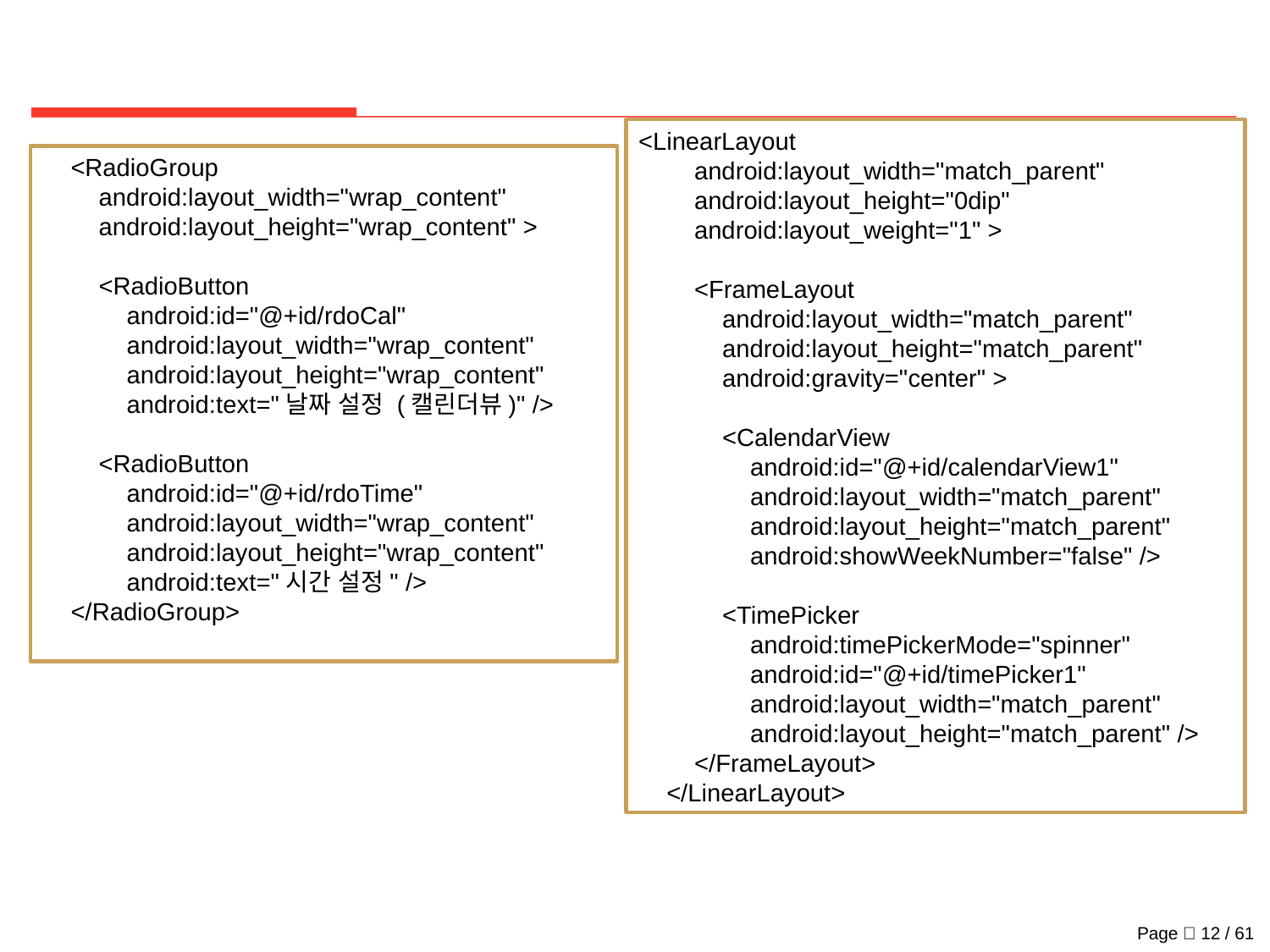

#
<LinearLayout
        android:layout_width="match_parent"
        android:layout_height="0dip"
        android:layout_weight="1" >

        <FrameLayout
            android:layout_width="match_parent"
            android:layout_height="match_parent"
            android:gravity="center" >

            <CalendarView
                android:id="@+id/calendarView1"
                android:layout_width="match_parent"
                android:layout_height="match_parent"
                android:showWeekNumber="false" />

            <TimePicker
                android:timePickerMode="spinner"
                android:id="@+id/timePicker1"
                android:layout_width="match_parent"
                android:layout_height="match_parent" />
        </FrameLayout>
    </LinearLayout>
    <RadioGroup
        android:layout_width="wrap_content"
        android:layout_height="wrap_content" >

        <RadioButton
            android:id="@+id/rdoCal"
            android:layout_width="wrap_content"
            android:layout_height="wrap_content"
            android:text="날짜 설정 (캘린더뷰)" />

        <RadioButton
            android:id="@+id/rdoTime"
            android:layout_width="wrap_content"
            android:layout_height="wrap_content"
            android:text="시간 설정" />
    </RadioGroup>